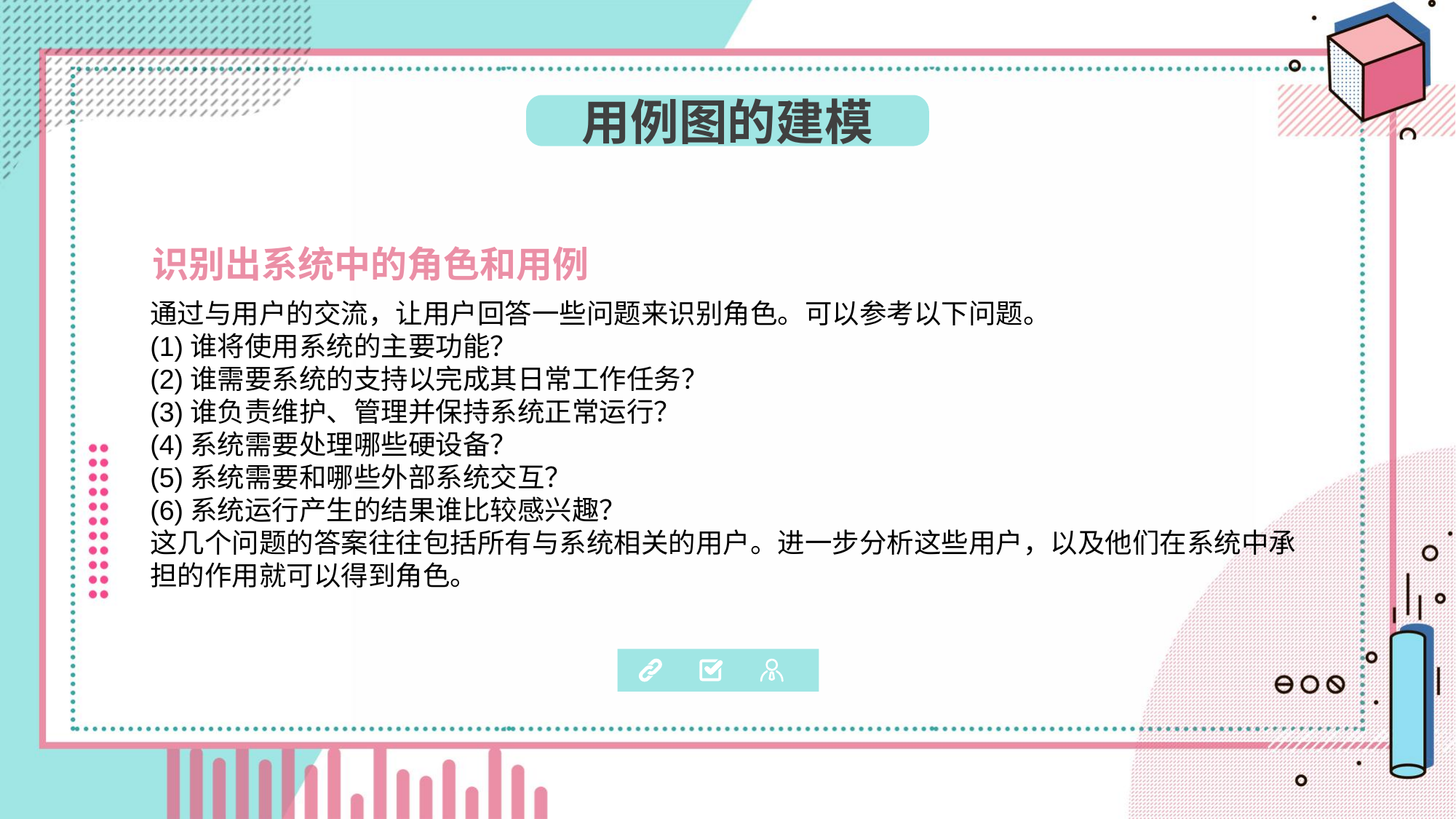

用例图的建模
识别出系统中的角色和用例
通过与用户的交流，让用户回答一些问题来识别角色。可以参考以下问题。
(1)谁将使用系统的主要功能？
(2)谁需要系统的支持以完成其日常工作任务？
(3)谁负责维护、管理并保持系统正常运行？
(4)系统需要处理哪些硬设备？
(5)系统需要和哪些外部系统交互？
(6)系统运行产生的结果谁比较感兴趣？
这几个问题的答案往往包括所有与系统相关的用户。进一步分析这些用户，以及他们在系统中承担的作用就可以得到角色。